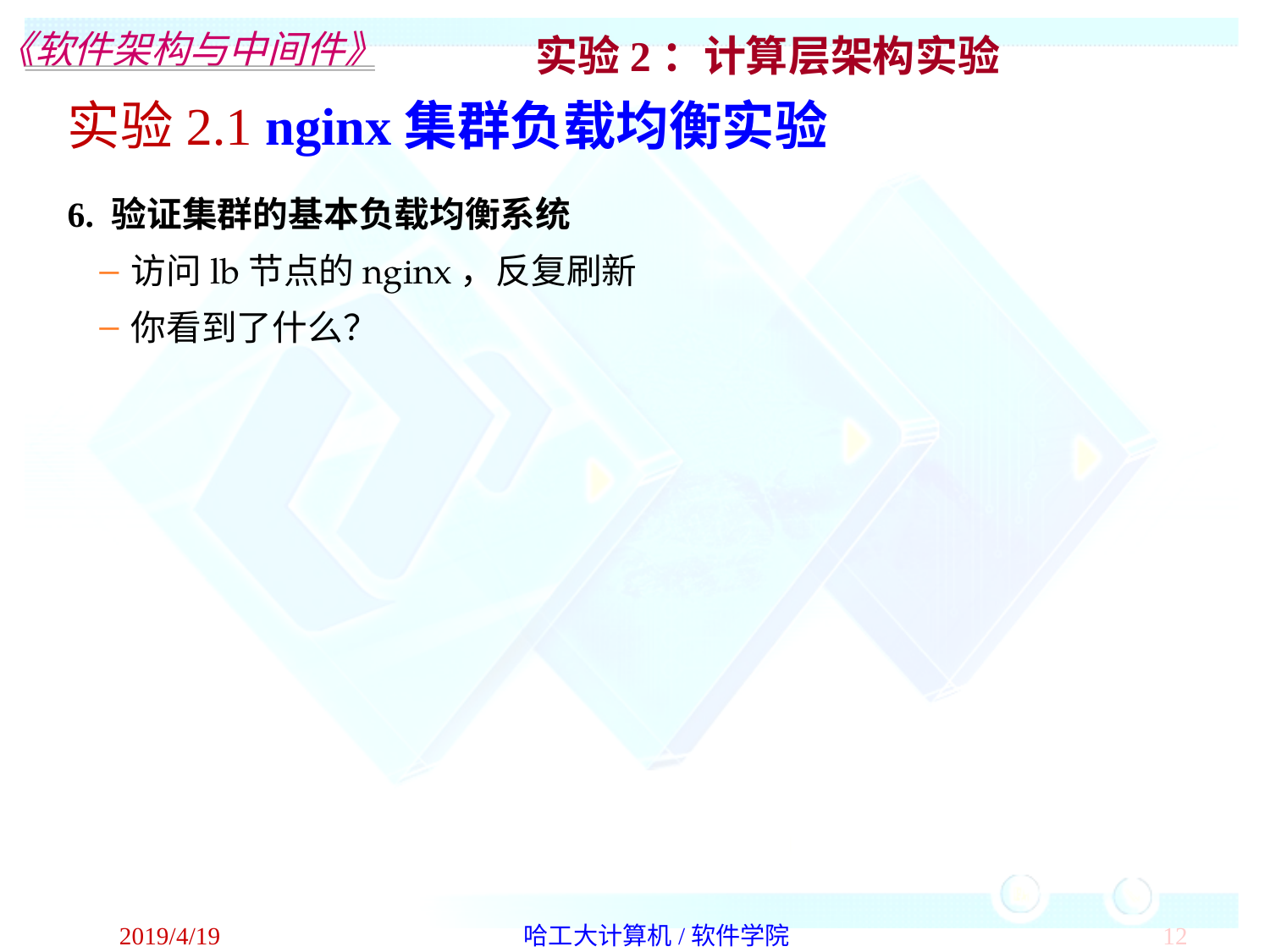

实验2.1 nginx集群负载均衡实验
6. 验证集群的基本负载均衡系统
访问lb节点的nginx，反复刷新
你看到了什么？